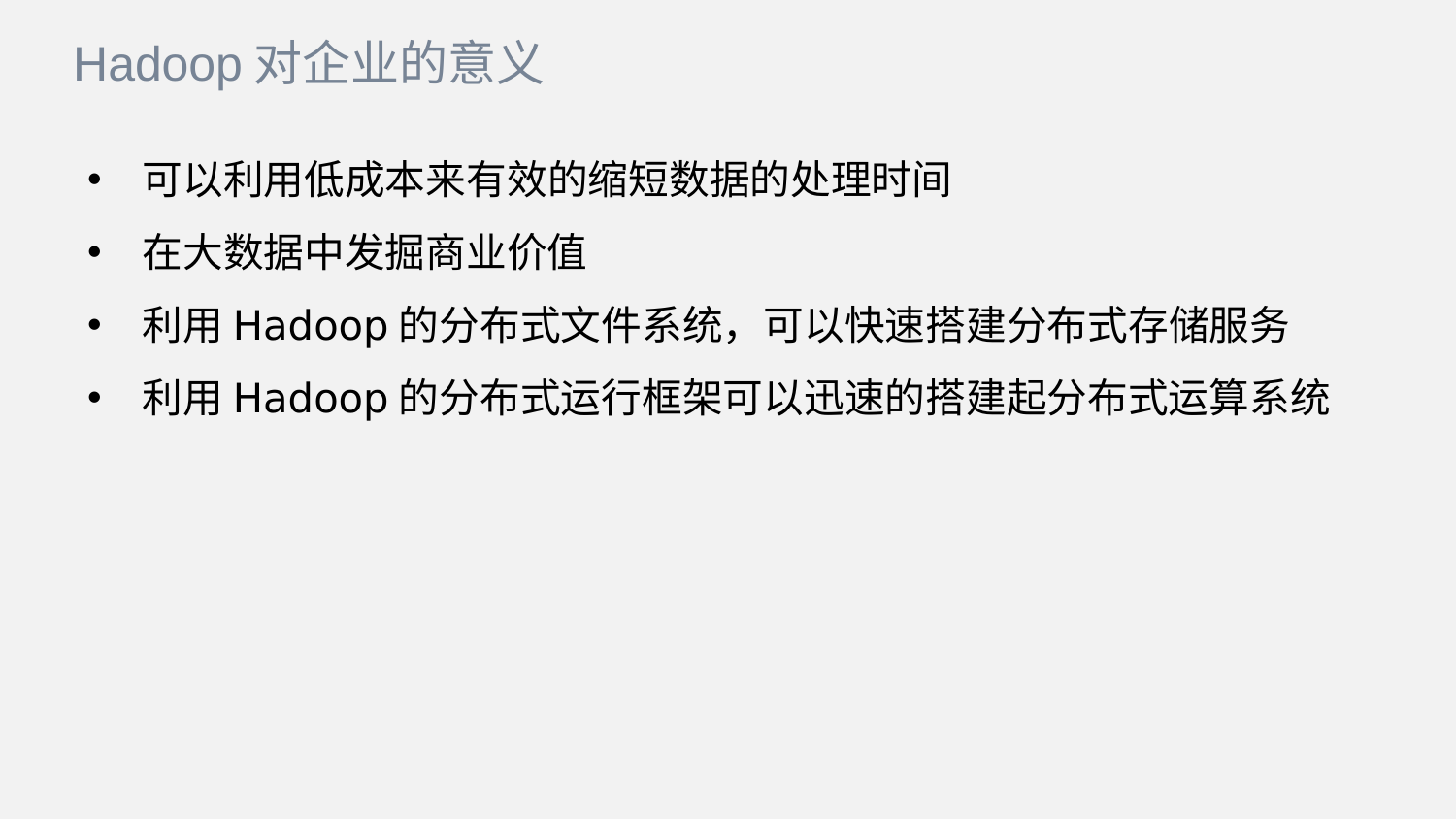

Hadoop对企业的意义
可以利用低成本来有效的缩短数据的处理时间
在大数据中发掘商业价值
利用Hadoop的分布式文件系统，可以快速搭建分布式存储服务
利用Hadoop的分布式运行框架可以迅速的搭建起分布式运算系统